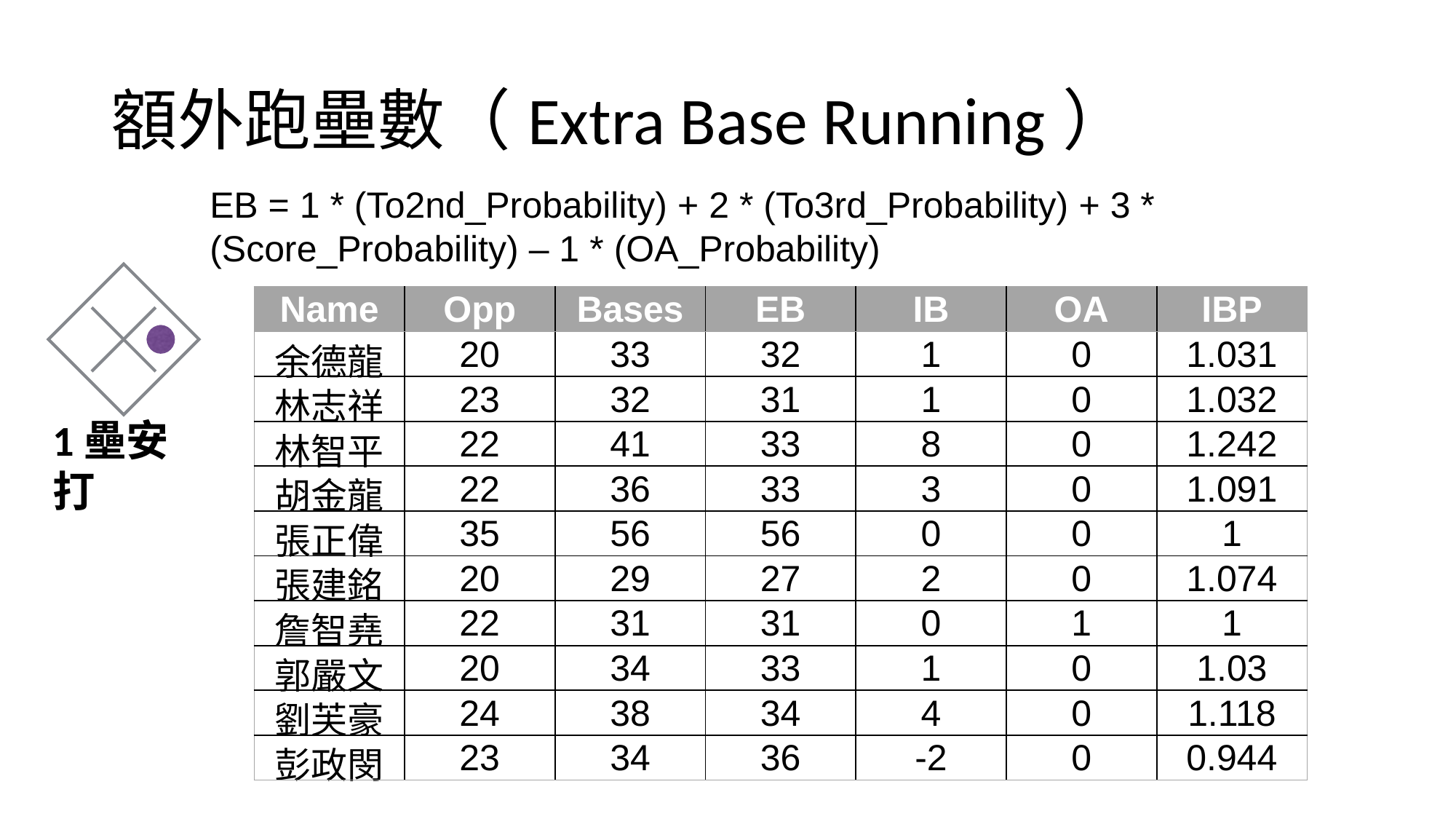

# 額外跑壘數（Extra Base Running）
EB = 1 * (To2nd_Probability) + 2 * (To3rd_Probability) + 3 * (Score_Probability) – 1 * (OA_Probability)

| Name | Opp | Bases | EB | IB | OA | IBP |
| --- | --- | --- | --- | --- | --- | --- |
| 余德龍 | 20 | 33 | 32 | 1 | 0 | 1.031 |
| 林志祥 | 23 | 32 | 31 | 1 | 0 | 1.032 |
| 林智平 | 22 | 41 | 33 | 8 | 0 | 1.242 |
| 胡金龍 | 22 | 36 | 33 | 3 | 0 | 1.091 |
| 張正偉 | 35 | 56 | 56 | 0 | 0 | 1 |
| 張建銘 | 20 | 29 | 27 | 2 | 0 | 1.074 |
| 詹智堯 | 22 | 31 | 31 | 0 | 1 | 1 |
| 郭嚴文 | 20 | 34 | 33 | 1 | 0 | 1.03 |
| 劉芙豪 | 24 | 38 | 34 | 4 | 0 | 1.118 |
| 彭政閔 | 23 | 34 | 36 | -2 | 0 | 0.944 |
1壘安打